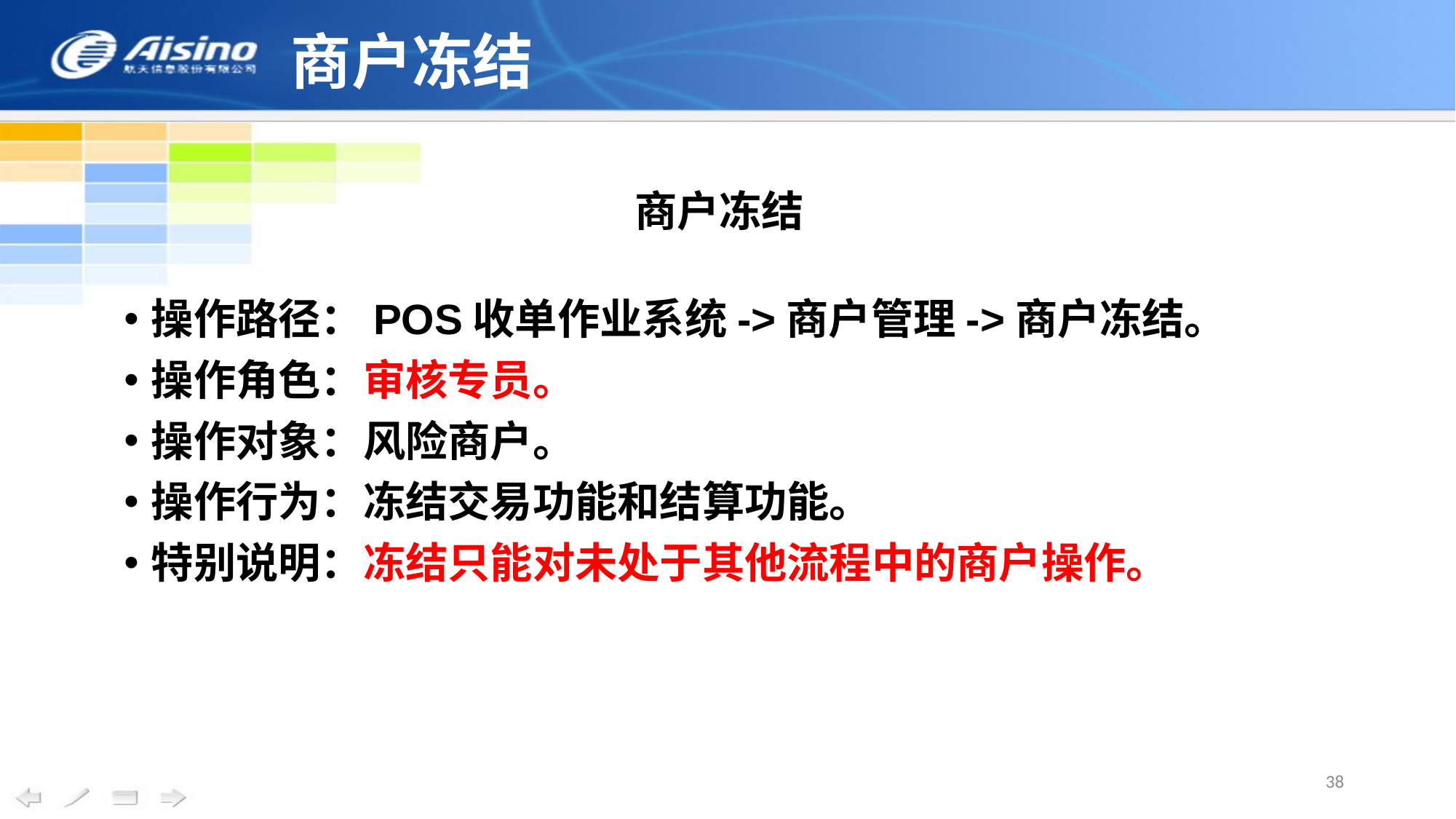

# 商户冻结
商户冻结

操作路径：POS收单作业系统->商户管理->商户冻结。
操作角色：审核专员。
操作对象：风险商户。
操作行为：冻结交易功能和结算功能。
特别说明：冻结只能对未处于其他流程中的商户操作。

38